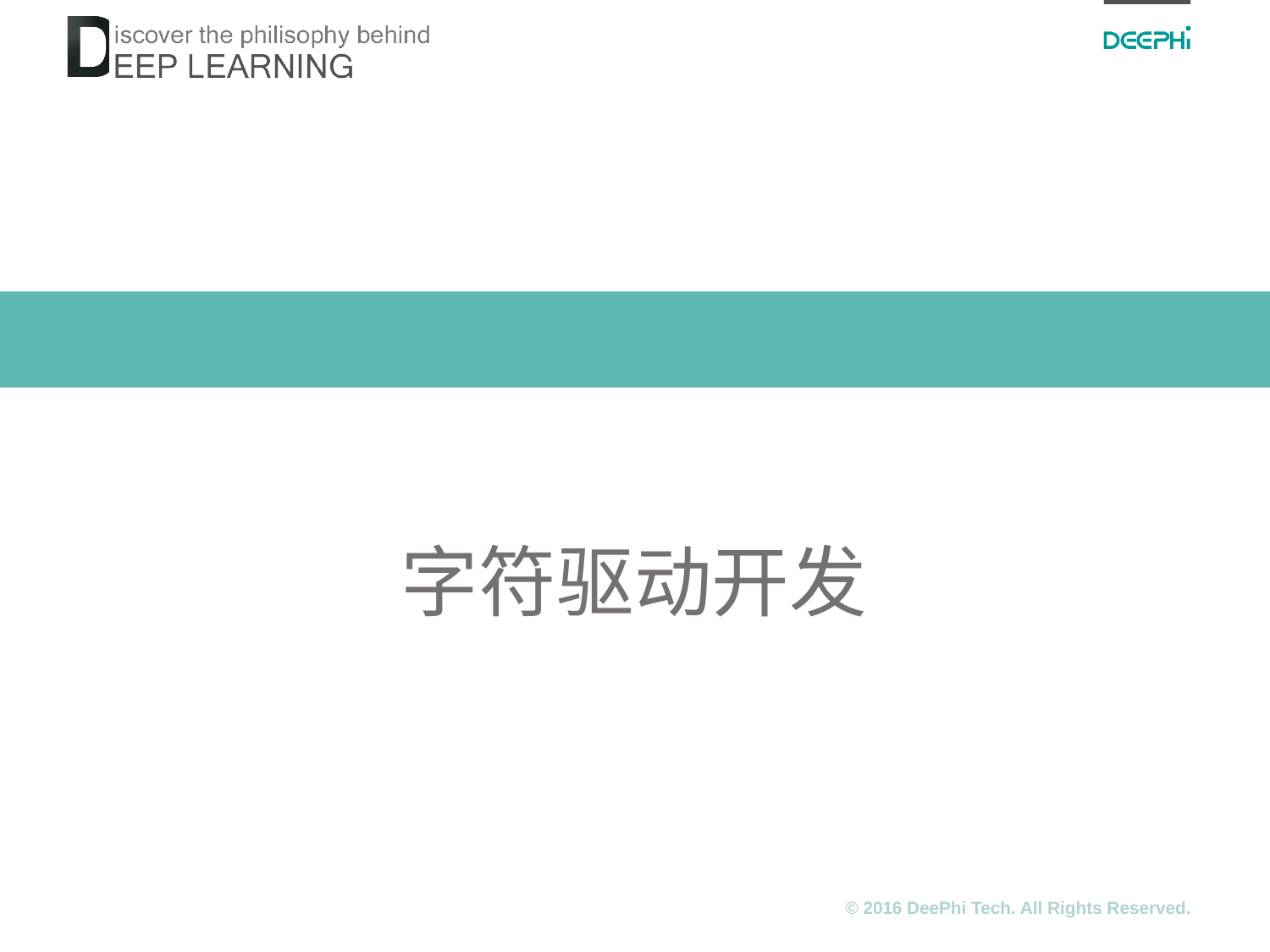

# 字符驱动开发
© 2016 DeePhi Tech. All Rights Reserved.